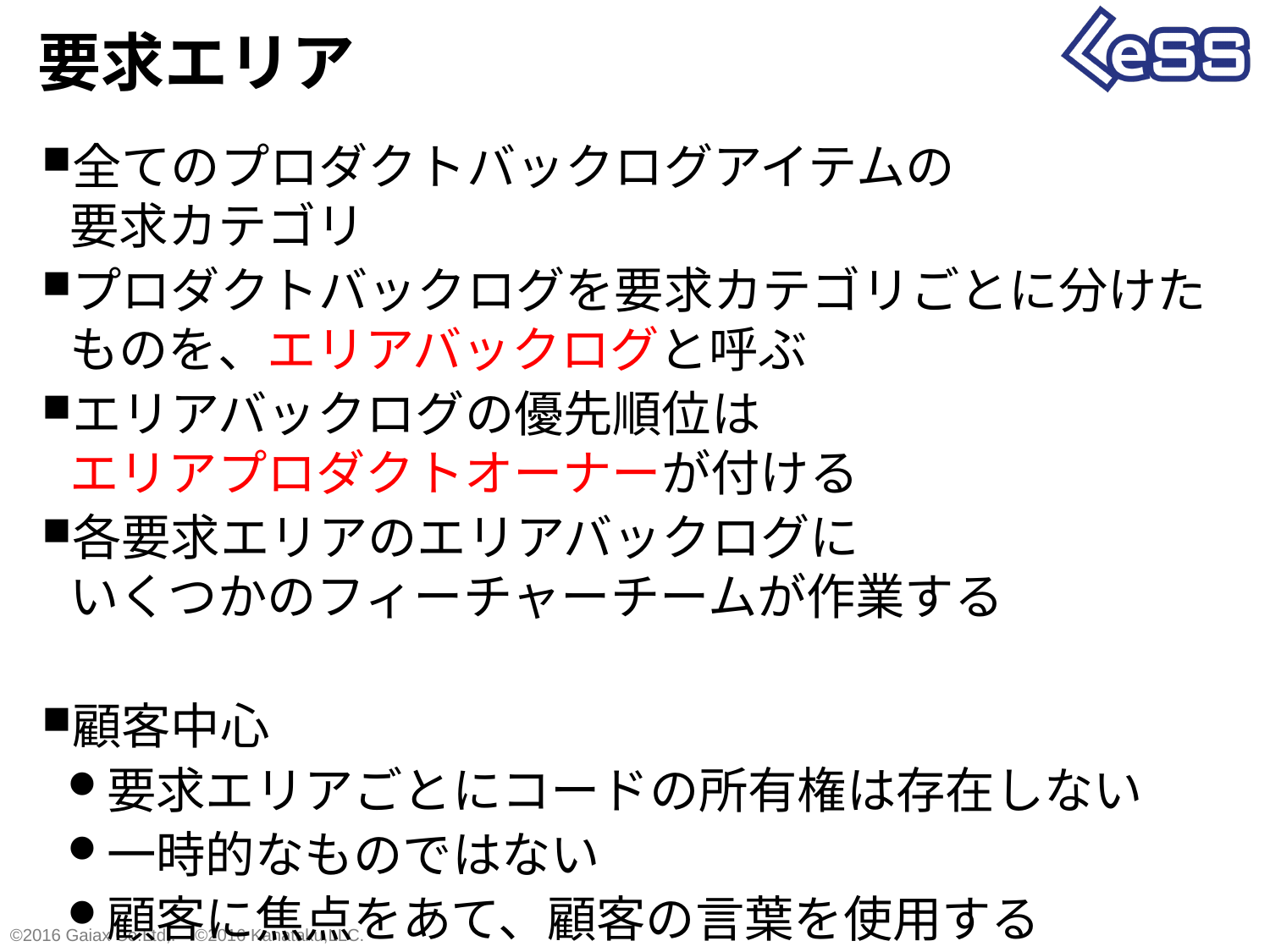

# 要求エリア
全てのプロダクトバックログアイテムの
要求カテゴリ
プロダクトバックログを要求カテゴリごとに分けたものを、エリアバックログと呼ぶ
エリアバックログの優先順位は
エリアプロダクトオーナーが付ける
各要求エリアのエリアバックログに
いくつかのフィーチャーチームが作業する

顧客中心
要求エリアごとにコードの所有権は存在しない
一時的なものではない
顧客に焦点をあて、顧客の言葉を使用する